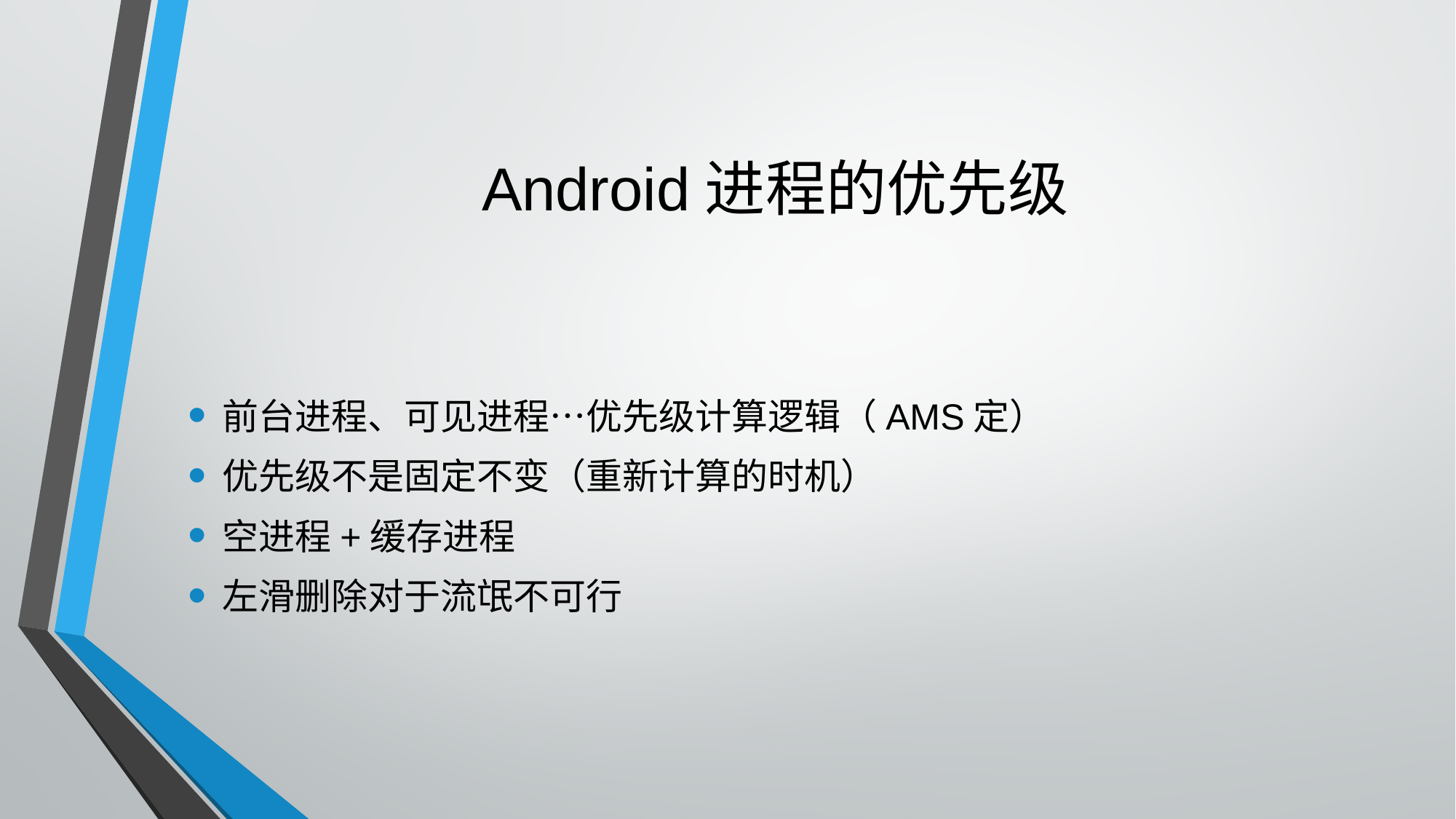

# Android进程的优先级
前台进程、可见进程…优先级计算逻辑（AMS定）
优先级不是固定不变（重新计算的时机）
空进程+缓存进程
左滑删除对于流氓不可行